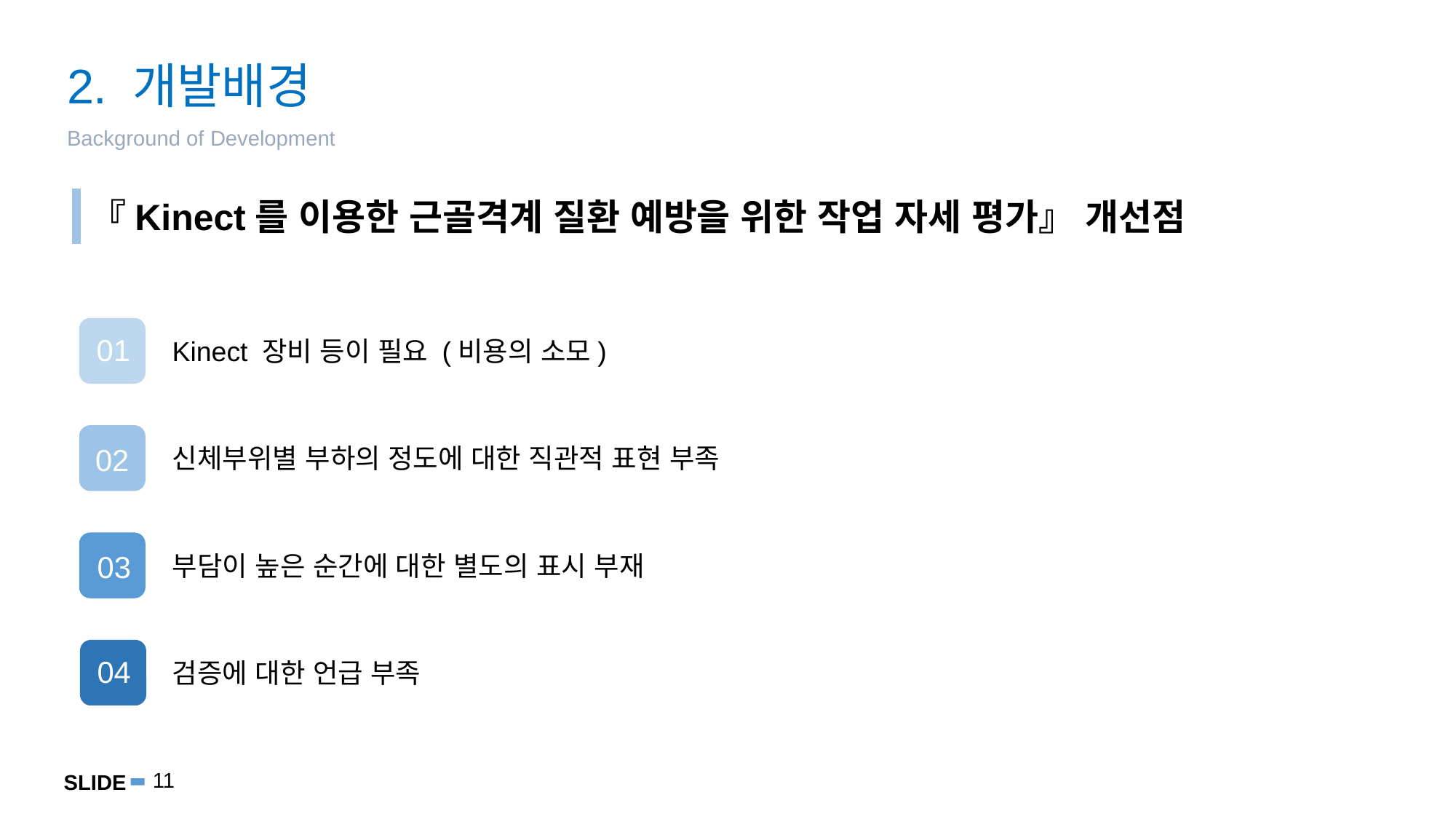

# 2. 개발배경
Background of Development
『Kinect를 이용한 근골격계 질환 예방을 위한 작업 자세 평가』 개선점

01
Kinect 장비 등이 필요 (비용의 소모)

02
신체부위별 부하의 정도에 대한 직관적 표현 부족

03
부담이 높은 순간에 대한 별도의 표시 부재

04
검증에 대한 언급 부족